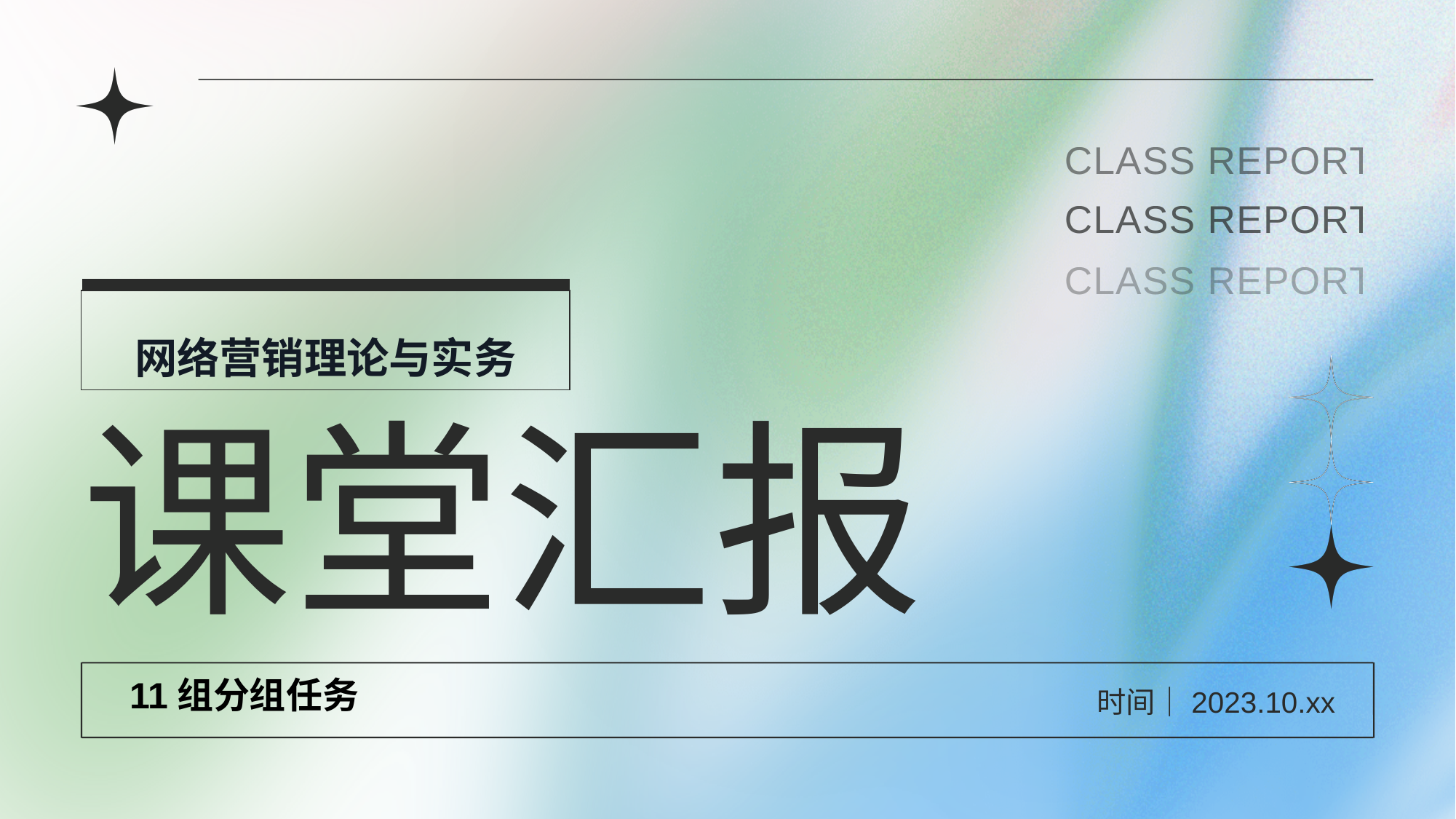

CLASS REPORT
CLASS REPORT
CLASS REPORT

网络营销理论与实务

课堂汇报

11组分组任务
时间｜2023.10.xx